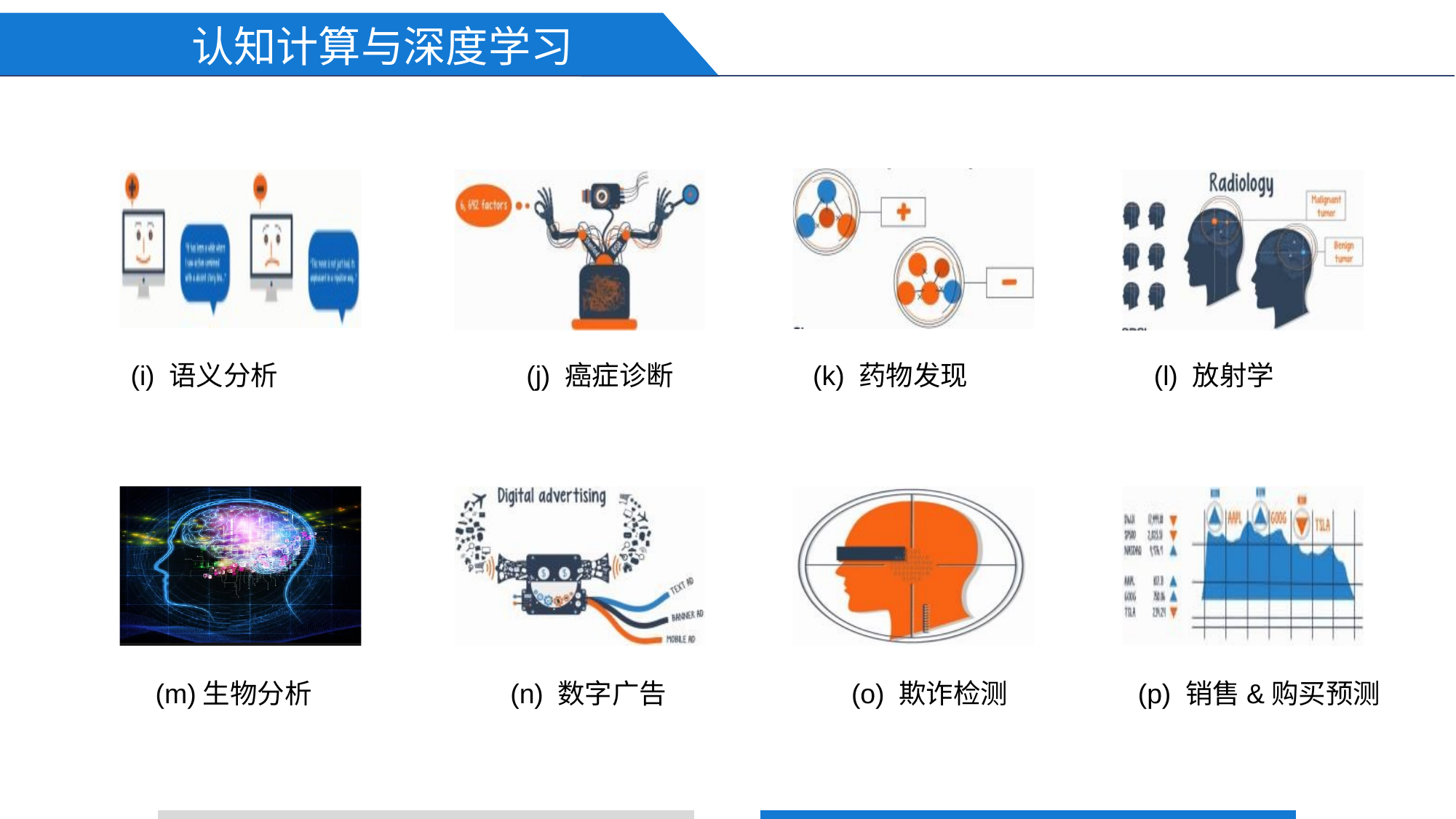

# 认知计算与深度学习

(i) 语义分析
(j) 癌症诊断
(k) 药物发现
(l) 放射学

(n) 数字广告
(o) 欺诈检测
(m)生物分析
(p) 销售&购买预测